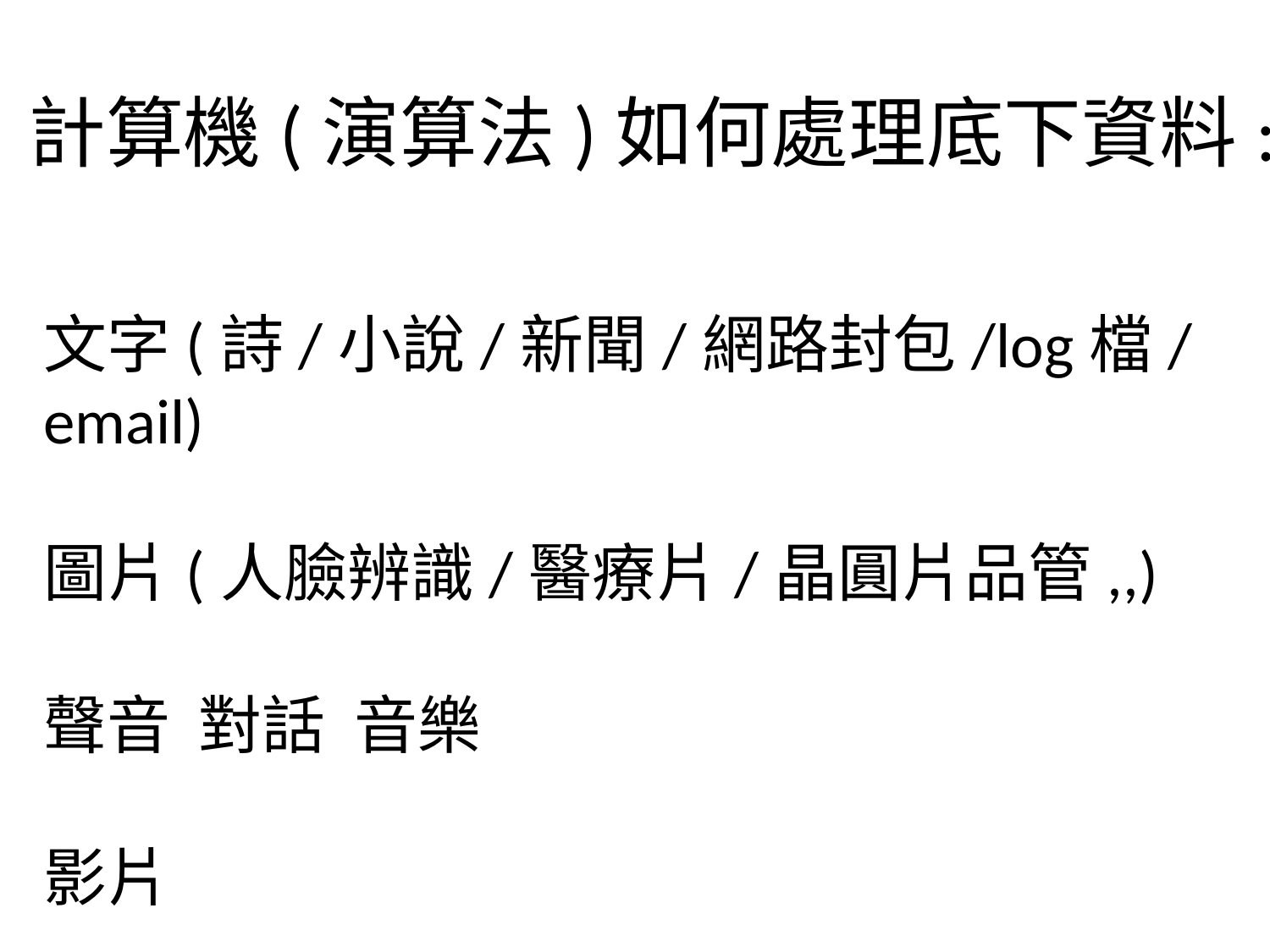

計算機(演算法)如何處理底下資料:
文字(詩/小說/新聞/網路封包/log檔/email)

圖片(人臉辨識/醫療片/晶圓片品管,,)

聲音  對話  音樂

影片